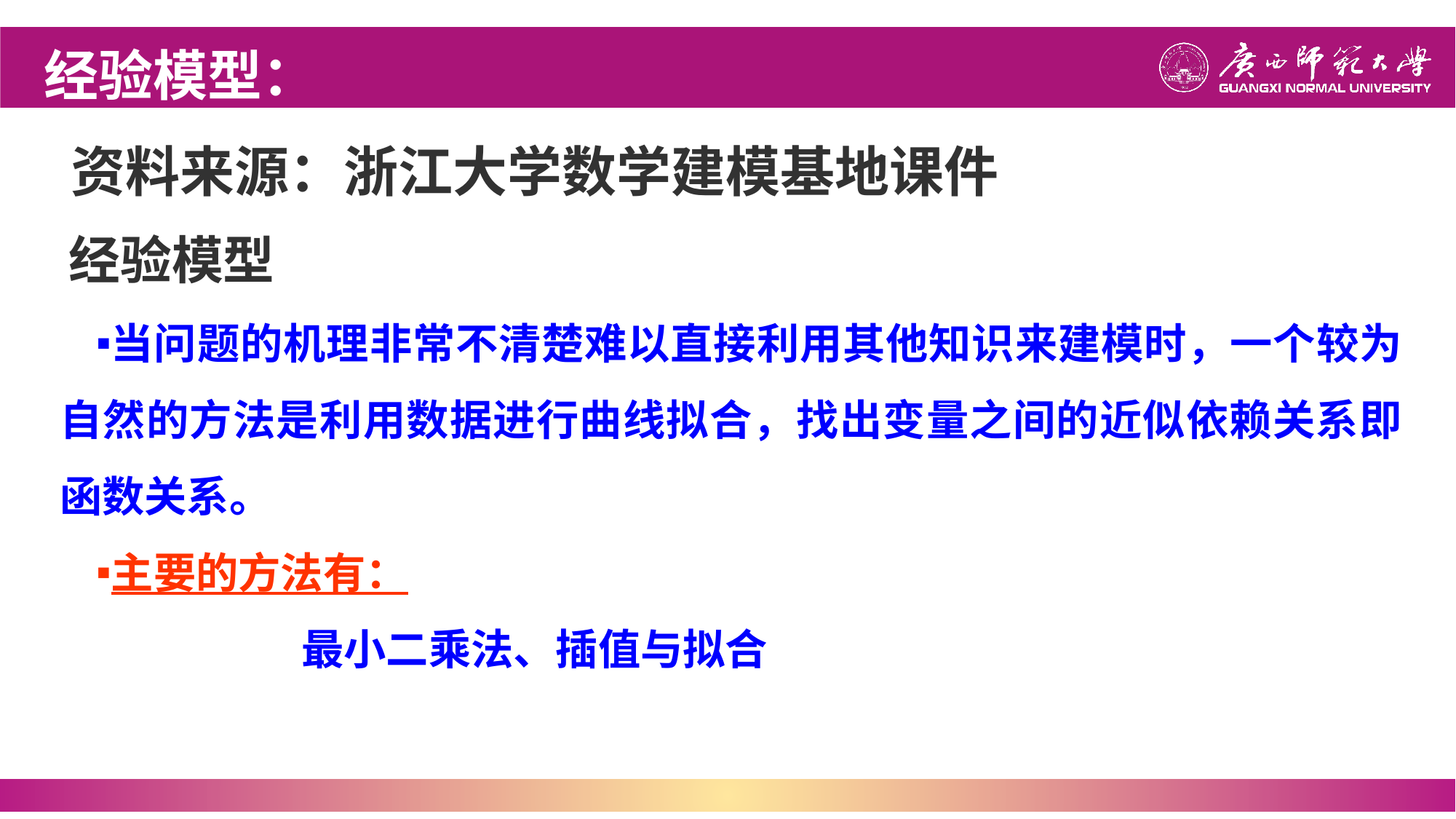

经验模型：
资料来源：浙江大学数学建模基地课件
# 经验模型
当问题的机理非常不清楚难以直接利用其他知识来建模时，一个较为自然的方法是利用数据进行曲线拟合，找出变量之间的近似依赖关系即函数关系。
主要的方法有：
                        最小二乘法、插值与拟合